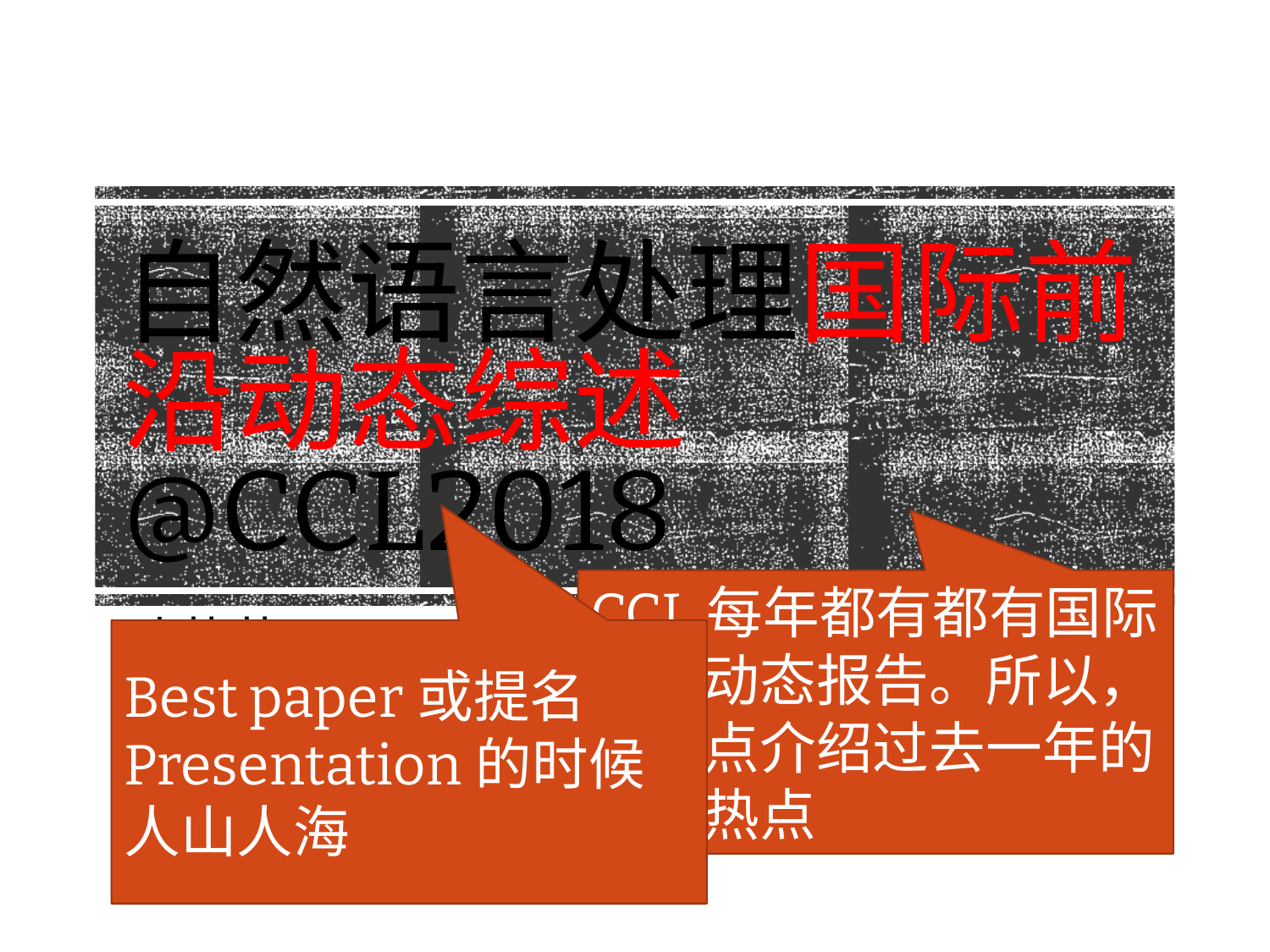

# 自然语言处理国际前沿动态综述@CCL2018
CCL每年都有都有国际前沿动态报告。所以，我重点介绍过去一年的最新热点
孙薇薇
北京大学
Best paper或提名
Presentation的时候人山人海